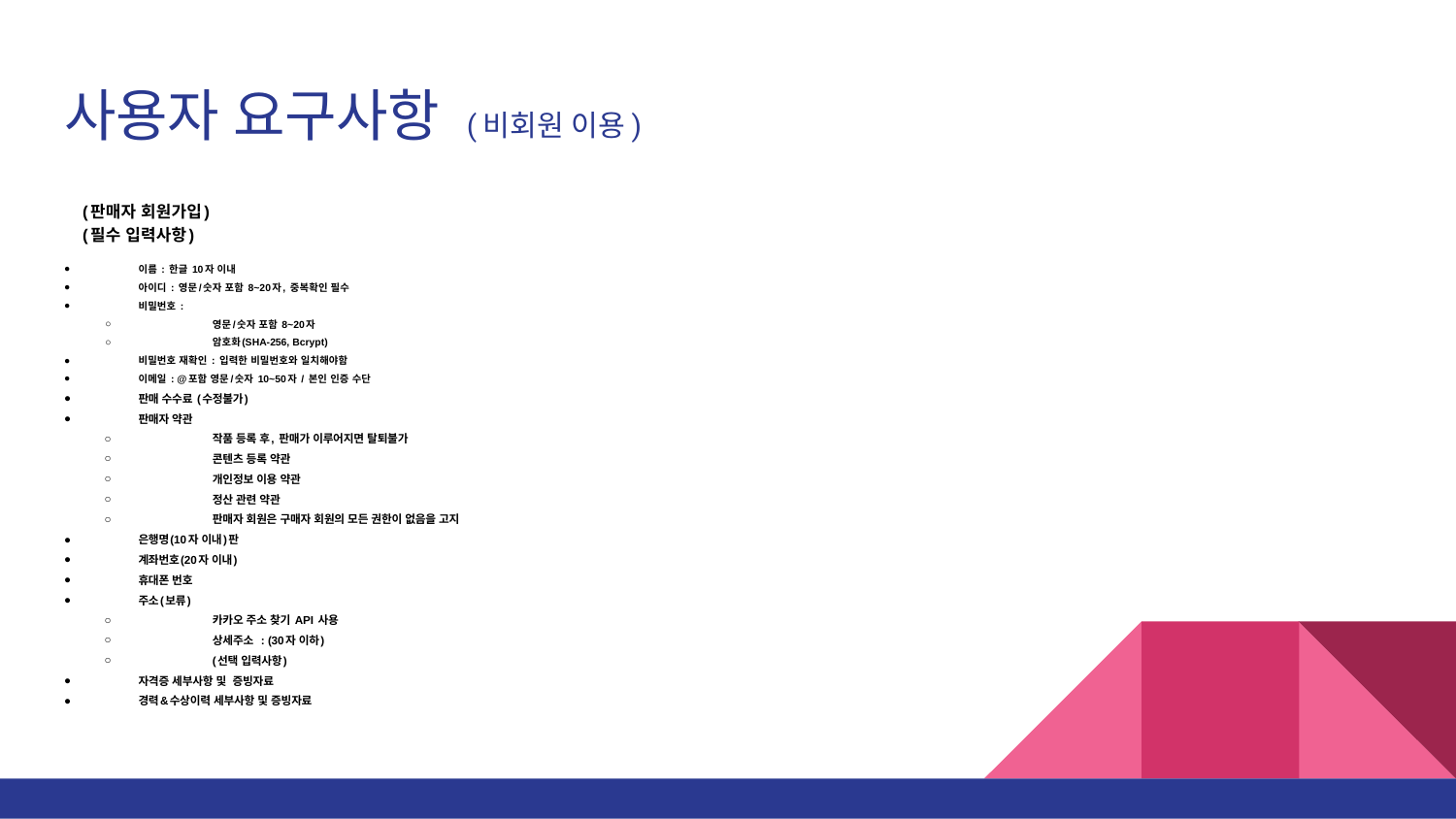

# 사용자 요구사항 (비회원 이용)
    (판매자 회원가입)
    (필수 입력사항)
이름 : 한글 10자 이내
아이디 : 영문/숫자 포함 8~20자, 중복확인 필수
비밀번호 :
영문/숫자 포함 8~20자
암호화(SHA-256, Bcrypt)
비밀번호 재확인 : 입력한 비밀번호와 일치해야함
이메일 : @포함 영문/숫자 10~50자 / 본인 인증 수단
판매 수수료 (수정불가)
판매자 약관
작품 등록 후, 판매가 이루어지면 탈퇴불가
콘텐츠 등록 약관
개인정보 이용 약관
정산 관련 약관
판매자 회원은 구매자 회원의 모든 권한이 없음을 고지
은행명(10자 이내)판
계좌번호(20자 이내)
휴대폰 번호
주소(보류)
카카오 주소 찾기 API 사용
상세주소  : (30자 이하)
(선택 입력사항)
자격증 세부사항 및  증빙자료
경력&수상이력 세부사항 및 증빙자료